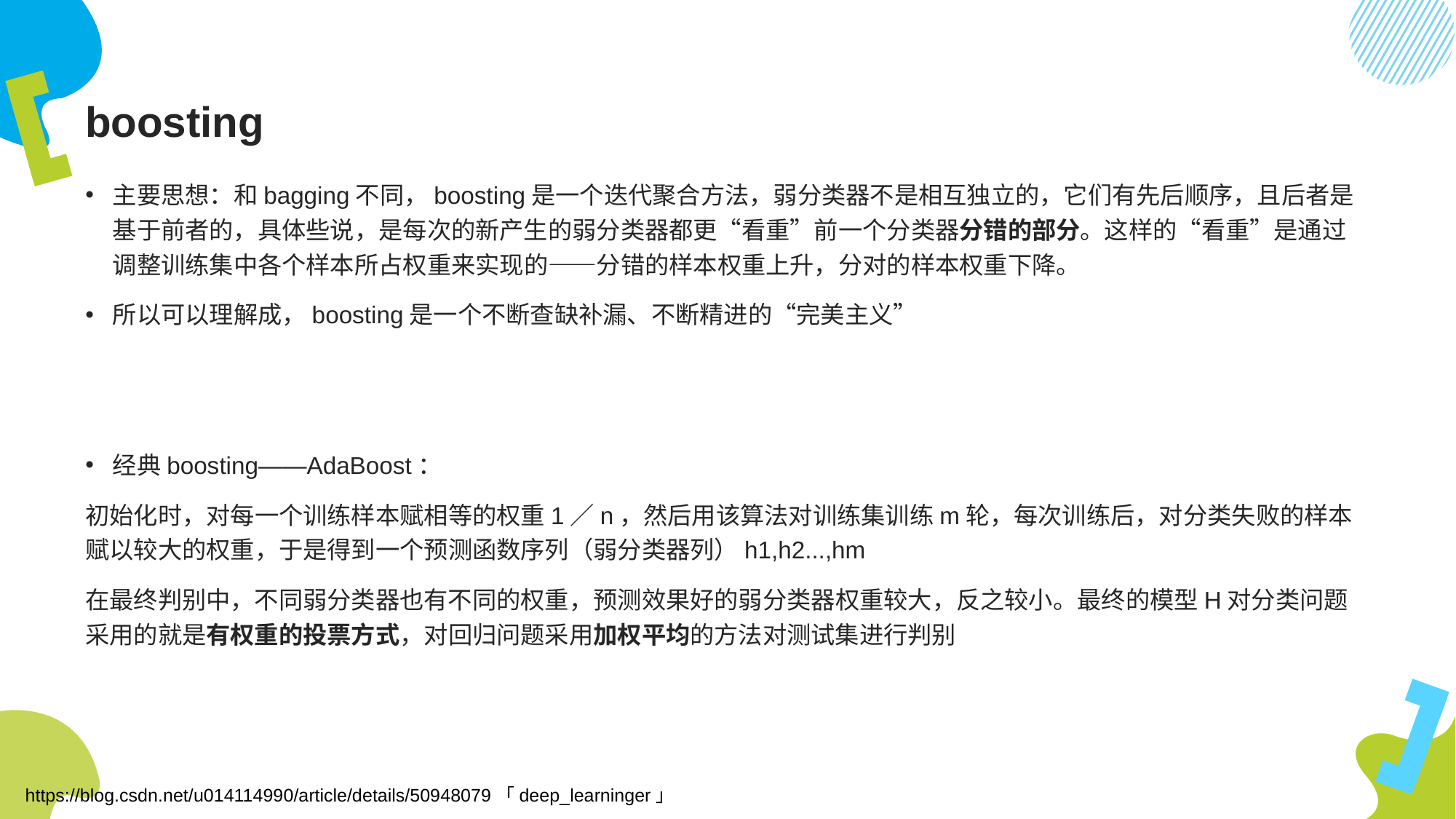

# boosting
主要思想：和bagging不同，boosting是一个迭代聚合方法，弱分类器不是相互独立的，它们有先后顺序，且后者是基于前者的，具体些说，是每次的新产生的弱分类器都更“看重”前一个分类器分错的部分。这样的“看重”是通过调整训练集中各个样本所占权重来实现的——分错的样本权重上升，分对的样本权重下降。
所以可以理解成，boosting是一个不断查缺补漏、不断精进的“完美主义”

经典boosting——AdaBoost：
初始化时，对每一个训练样本赋相等的权重1／n，然后用该算法对训练集训练m轮，每次训练后，对分类失败的样本赋以较大的权重，于是得到一个预测函数序列（弱分类器列）h1,h2...,hm
在最终判别中，不同弱分类器也有不同的权重，预测效果好的弱分类器权重较大，反之较小。最终的模型H对分类问题采用的就是有权重的投票方式，对回归问题采用加权平均的方法对测试集进行判别

https://blog.csdn.net/u014114990/article/details/50948079「deep_learninger」